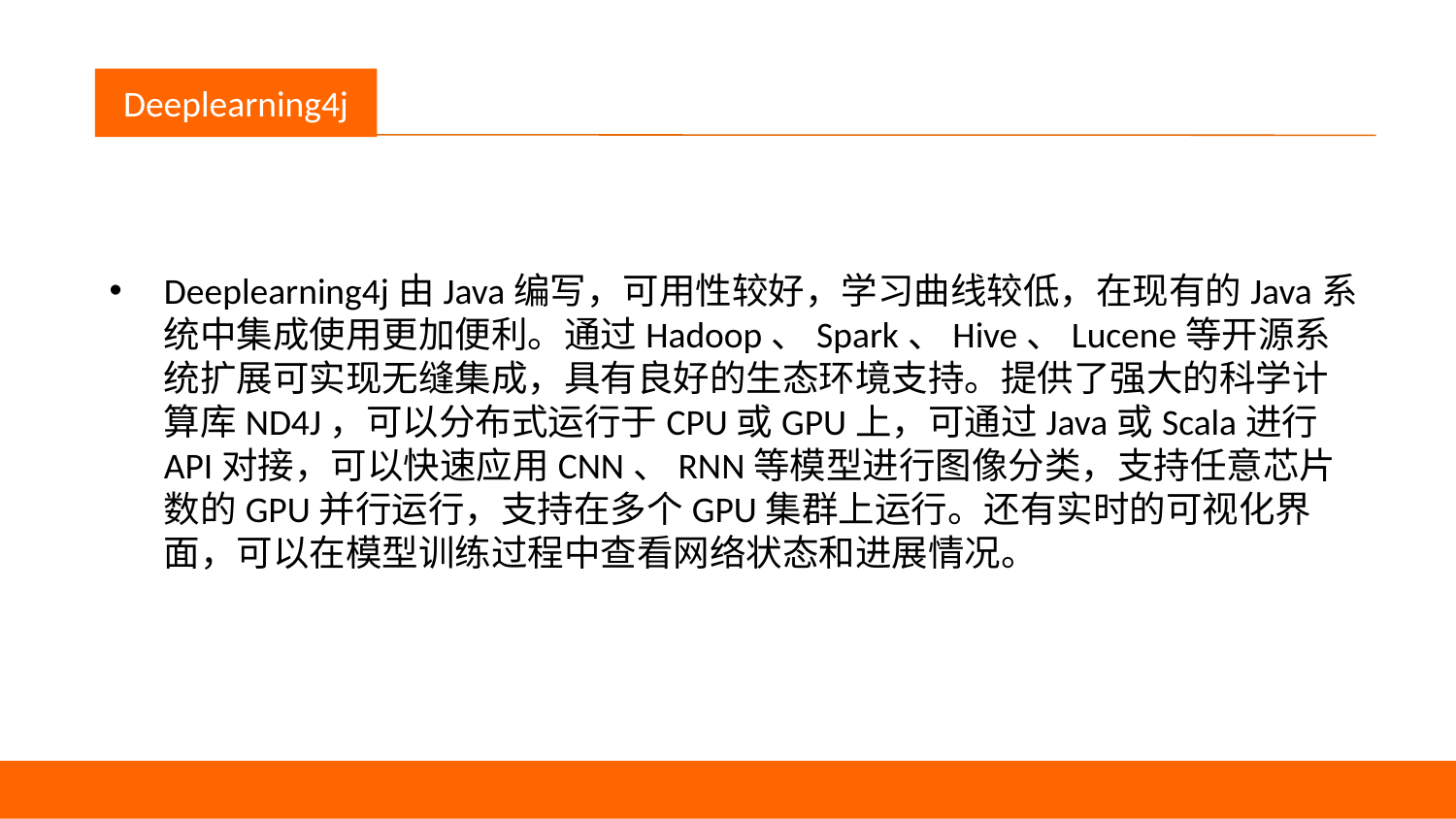

议程
Deeplearning4j

Deeplearning4j由Java编写，可用性较好，学习曲线较低，在现有的Java系统中集成使用更加便利。通过Hadoop、Spark、Hive、Lucene等开源系统扩展可实现无缝集成，具有良好的生态环境支持。提供了强大的科学计算库ND4J，可以分布式运行于CPU或GPU上，可通过Java或Scala进行API对接，可以快速应用CNN、RNN等模型进行图像分类，支持任意芯片数的GPU并行运行，支持在多个GPU集群上运行。还有实时的可视化界面，可以在模型训练过程中查看网络状态和进展情况。